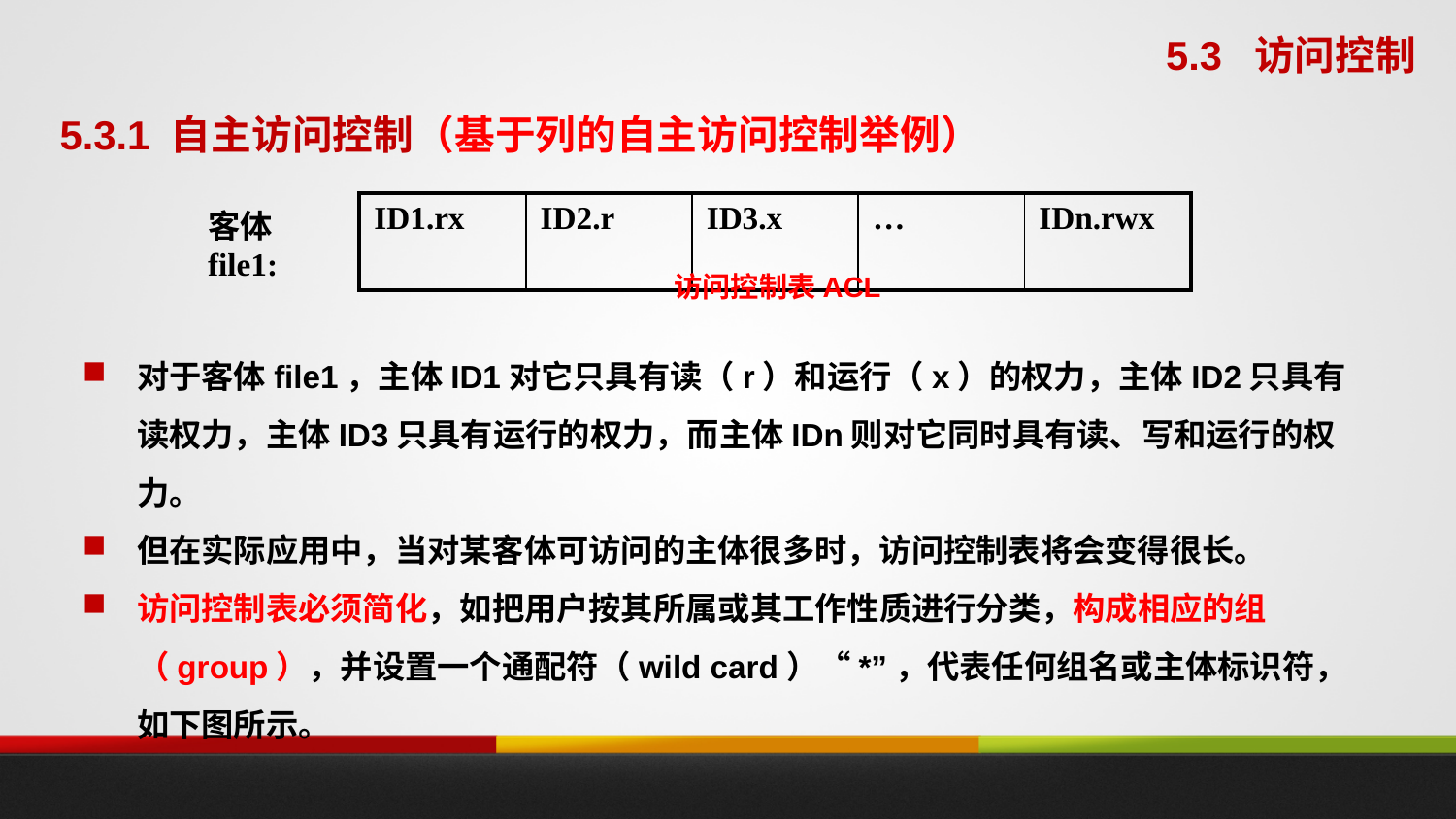

5.3  访问控制
5.3.1 自主访问控制（基于列的自主访问控制举例）
| 客体file1: | ID1.rx | ID2.r | ID3.x | … | IDn.rwx |
| --- | --- | --- | --- | --- | --- |
访问控制表ACL
对于客体file1，主体ID1对它只具有读（r）和运行（x）的权力，主体ID2只具有读权力，主体ID3只具有运行的权力，而主体IDn则对它同时具有读、写和运行的权力。
但在实际应用中，当对某客体可访问的主体很多时，访问控制表将会变得很长。
访问控制表必须简化，如把用户按其所属或其工作性质进行分类，构成相应的组（group），并设置一个通配符（wild card）“*”，代表任何组名或主体标识符，如下图所示。